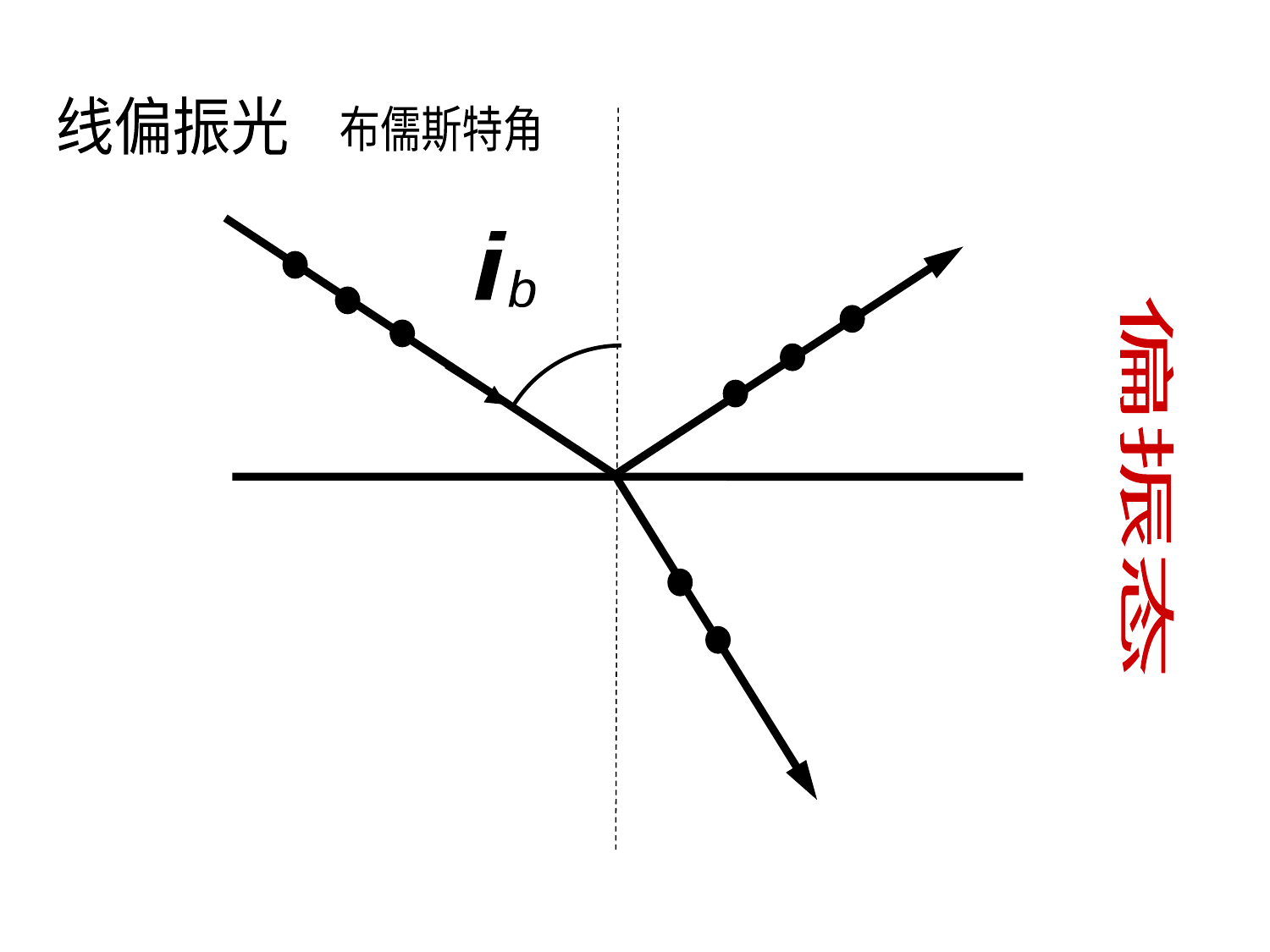

续
线偏振光
布儒斯特角

？

偏振态
？

i

b